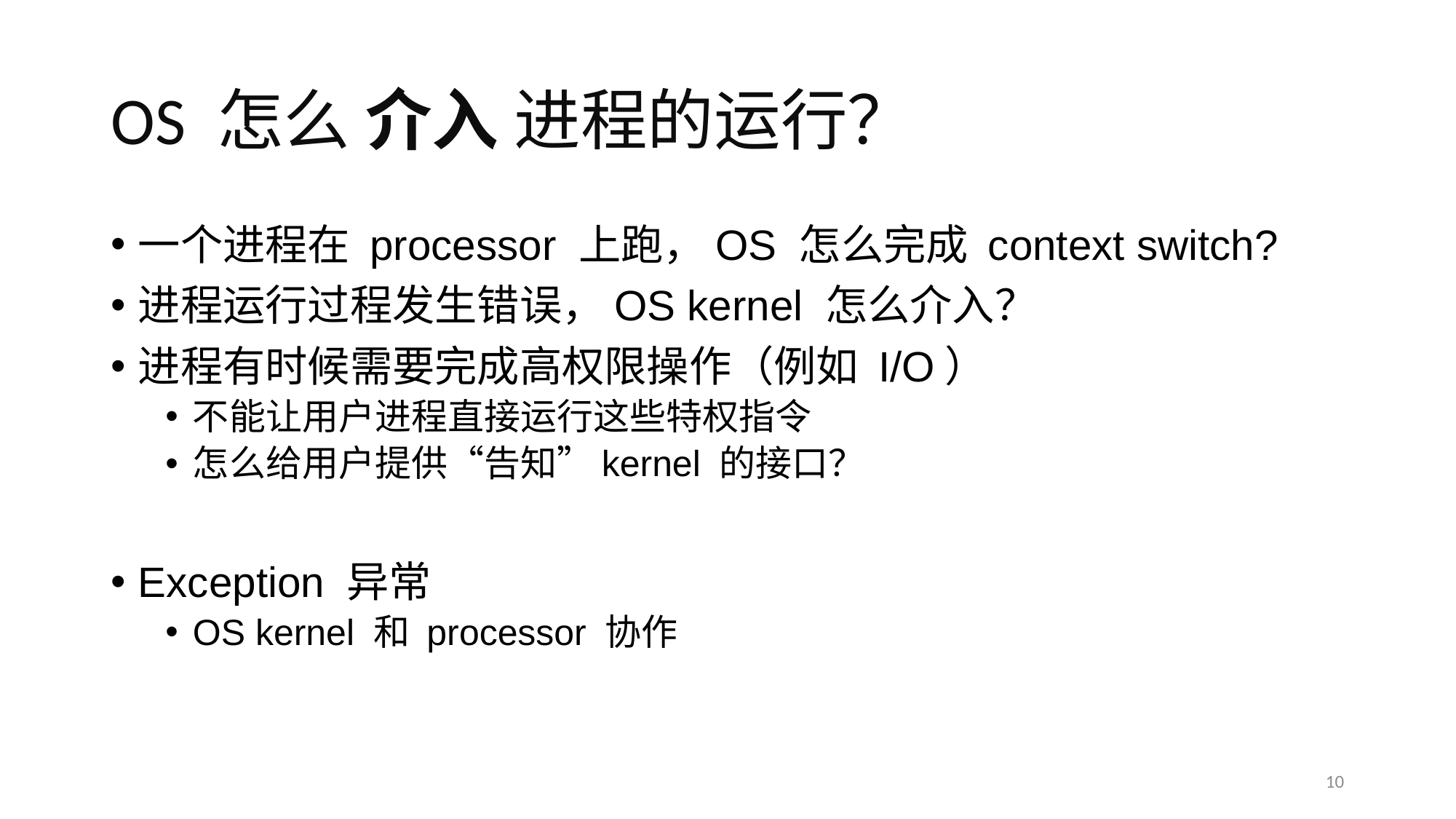

# OS 怎么 介入 进程的运行？
一个进程在 processor 上跑，OS 怎么完成 context switch?
进程运行过程发生错误，OS kernel 怎么介入？
进程有时候需要完成高权限操作（例如 I/O）
不能让用户进程直接运行这些特权指令
怎么给用户提供“告知”kernel 的接口？

Exception 异常
OS kernel 和 processor 协作
10